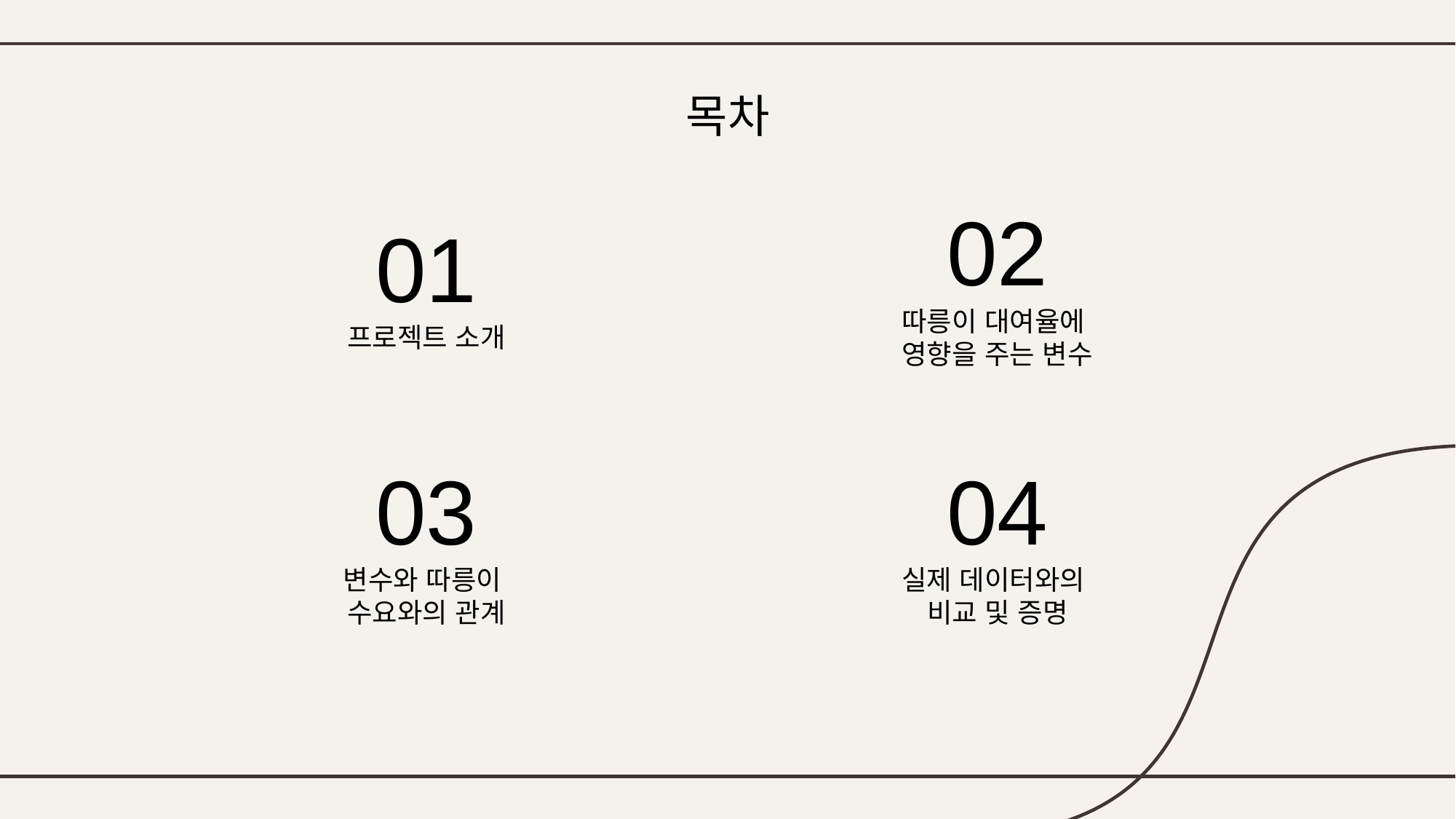

# 목차
02
따릉이 대여율에
영향을 주는 변수
01
프로젝트 소개
03
변수와 따릉이
수요와의 관계
04
실제 데이터와의
비교 및 증명